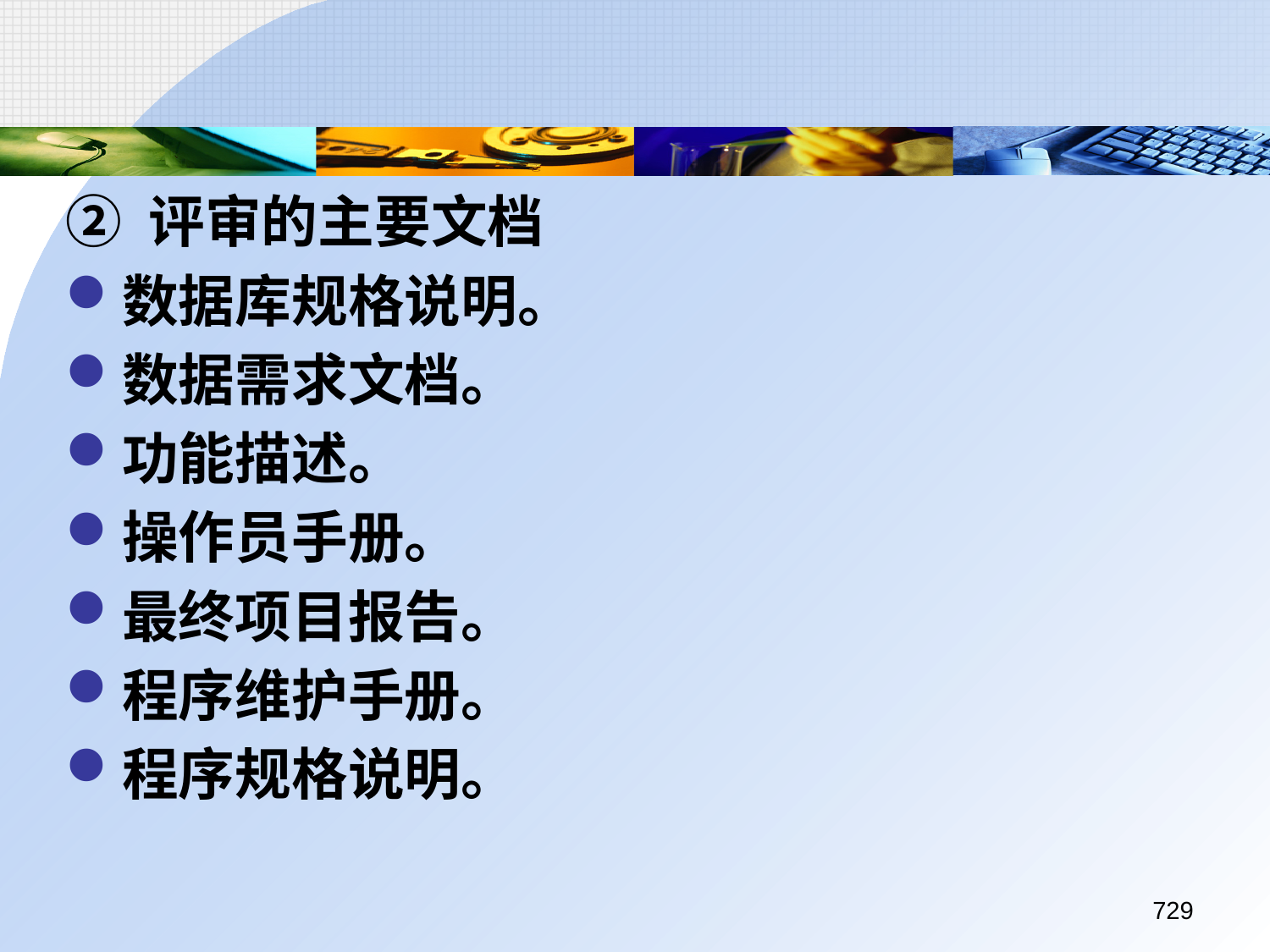

② 评审的主要文档
数据库规格说明。
数据需求文档。
功能描述。
操作员手册。
最终项目报告。
程序维护手册。
程序规格说明。

729